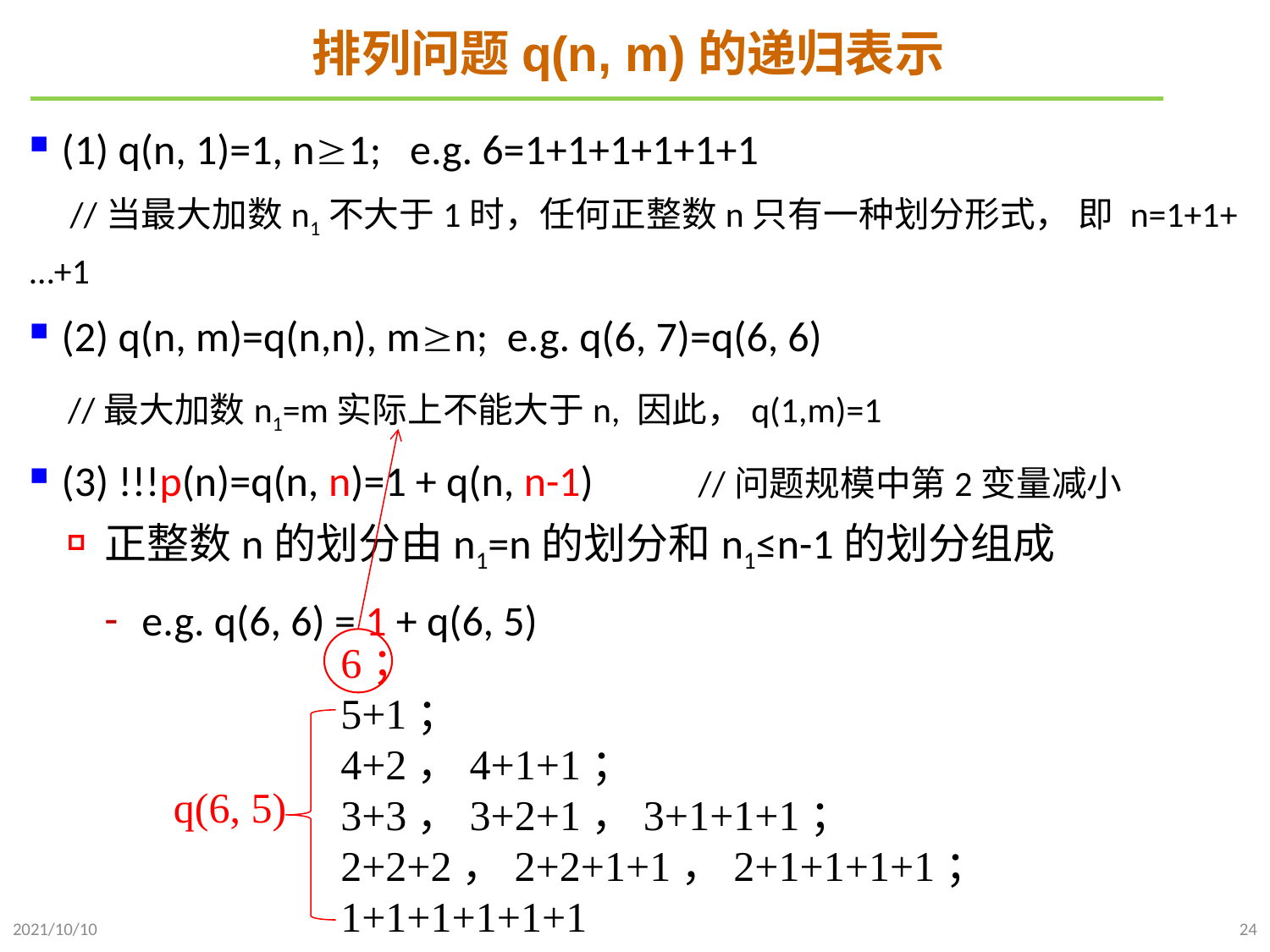

# 排列问题q(n, m)的递归表示
(1) q(n, 1)=1, n≥1;   e.g. 6=1+1+1+1+1+1
     //当最大加数n1不大于1时，任何正整数n只有一种划分形式， 即 n=1+1+…+1
(2) q(n, m)=q(n,n), m≥n;  e.g. q(6, 7)=q(6, 6)
    //最大加数n1=m实际上不能大于n, 因此，q(1,m)=1
(3) !!!p(n)=q(n, n)=1 + q(n, n-1)           //问题规模中第2变量减小
正整数n的划分由n1=n的划分和n1≤n-1的划分组成
e.g. q(6, 6) = 1 + q(6, 5)

    6；
    5+1；
    4+2，4+1+1；
    3+3，3+2+1，3+1+1+1；
    2+2+2，2+2+1+1，2+1+1+1+1；
    1+1+1+1+1+1

q(6, 5)

2021/10/10
24